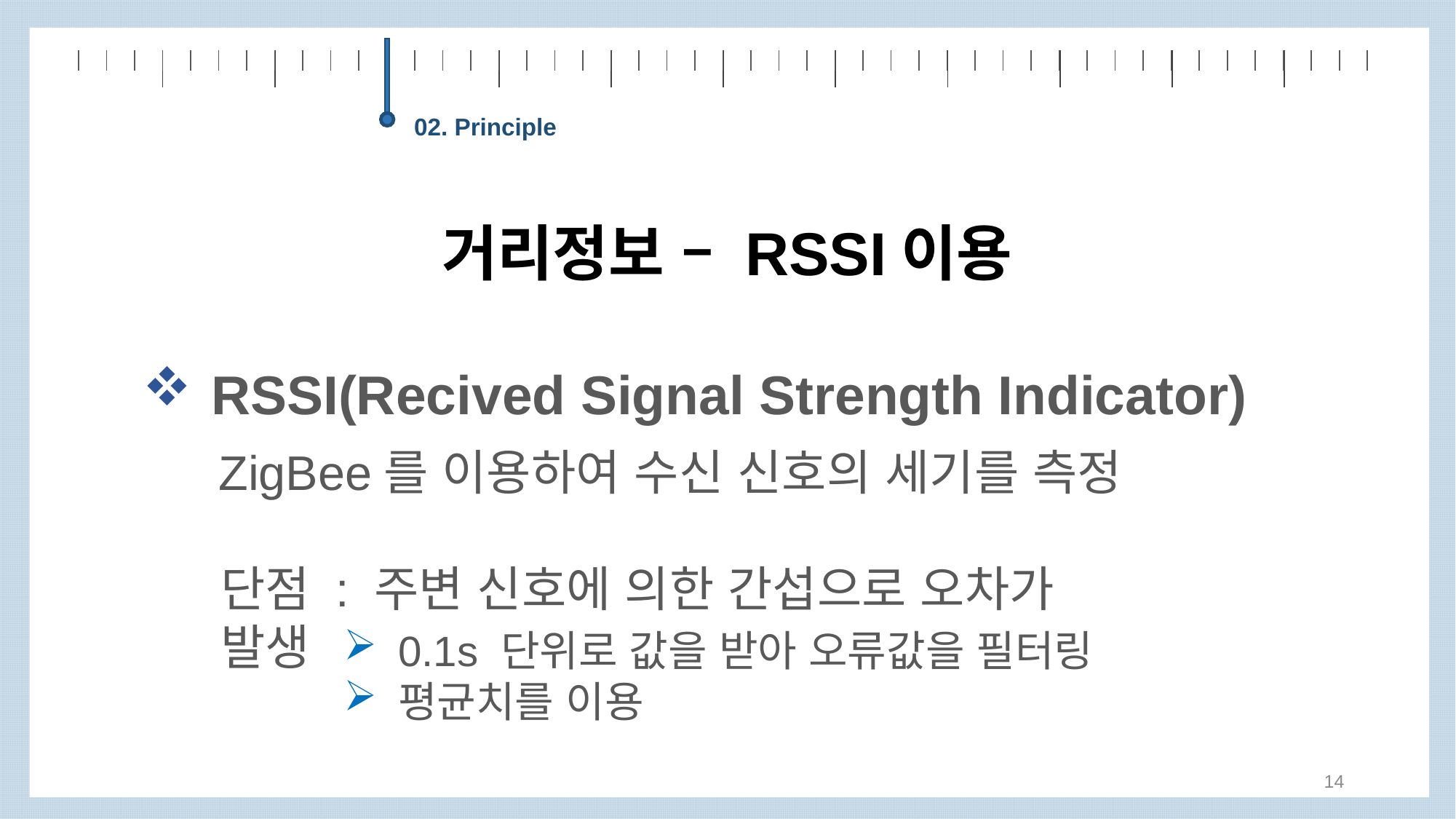

|  |  |  |  |  |  |  |  |  |  |  |  |  |  |  |  |  |  |  |  |  |  |  |  |  |  |  |  |  |  |  |  |  |  |  |  |  |  |  |  |  |  |  |  |  |  |  |  |
| --- | --- | --- | --- | --- | --- | --- | --- | --- | --- | --- | --- | --- | --- | --- | --- | --- | --- | --- | --- | --- | --- | --- | --- | --- | --- | --- | --- | --- | --- | --- | --- | --- | --- | --- | --- | --- | --- | --- | --- | --- | --- | --- | --- | --- | --- | --- | --- |
|  |  |  |  |  |  |  |  |  |  |  |  |
| --- | --- | --- | --- | --- | --- | --- | --- | --- | --- | --- | --- |
02. Principle
거리정보 – RSSI이용
RSSI(Recived Signal Strength Indicator)
ZigBee를 이용하여 수신 신호의 세기를 측정
단점 : 주변 신호에 의한 간섭으로 오차가 발생
0.1s 단위로 값을 받아 오류값을 필터링
평균치를 이용
14